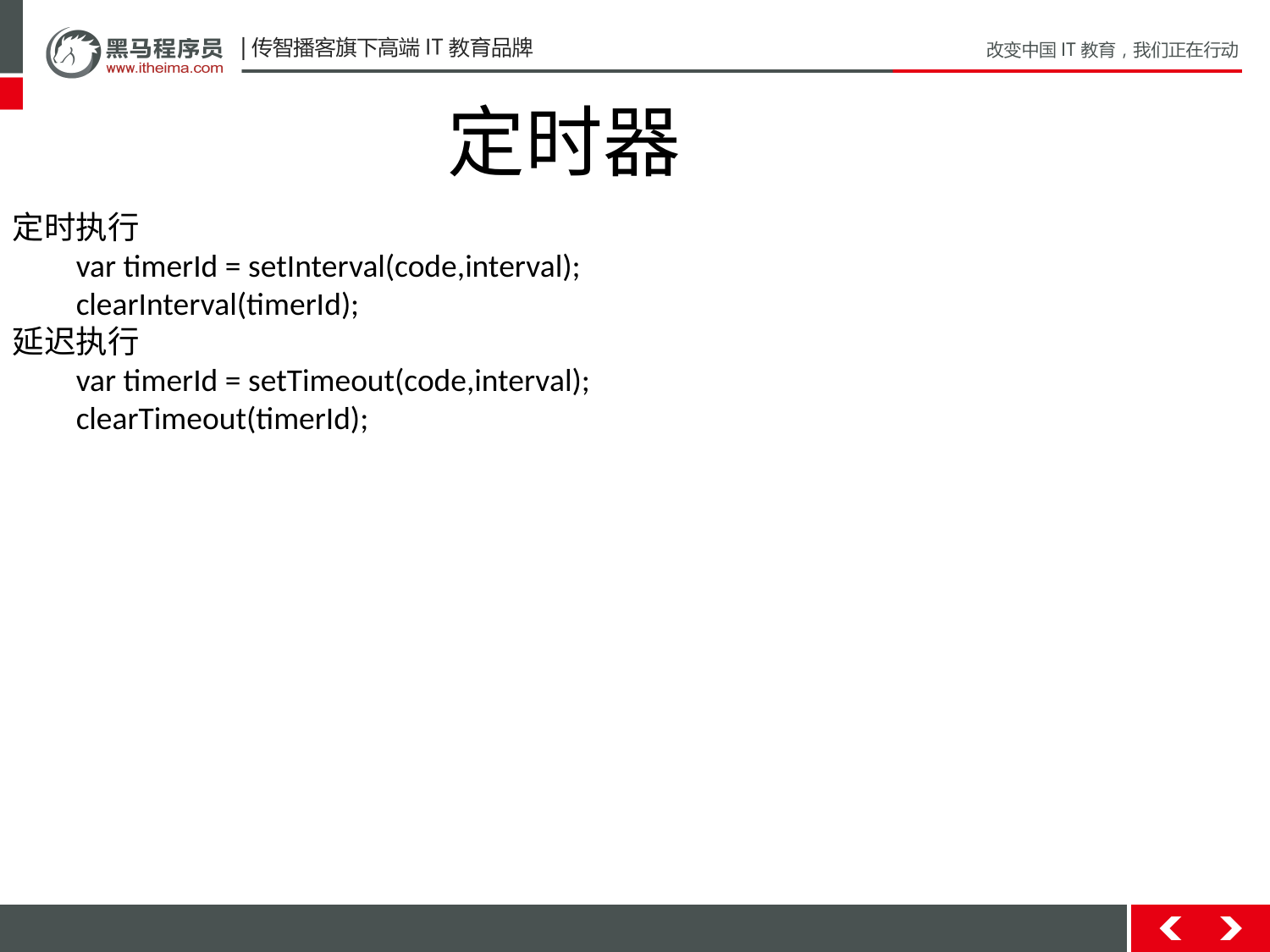

定时器
定时执行
var timerId = setInterval(code,interval);
clearInterval(timerId);
延迟执行
var timerId = setTimeout(code,interval);
clearTimeout(timerId);